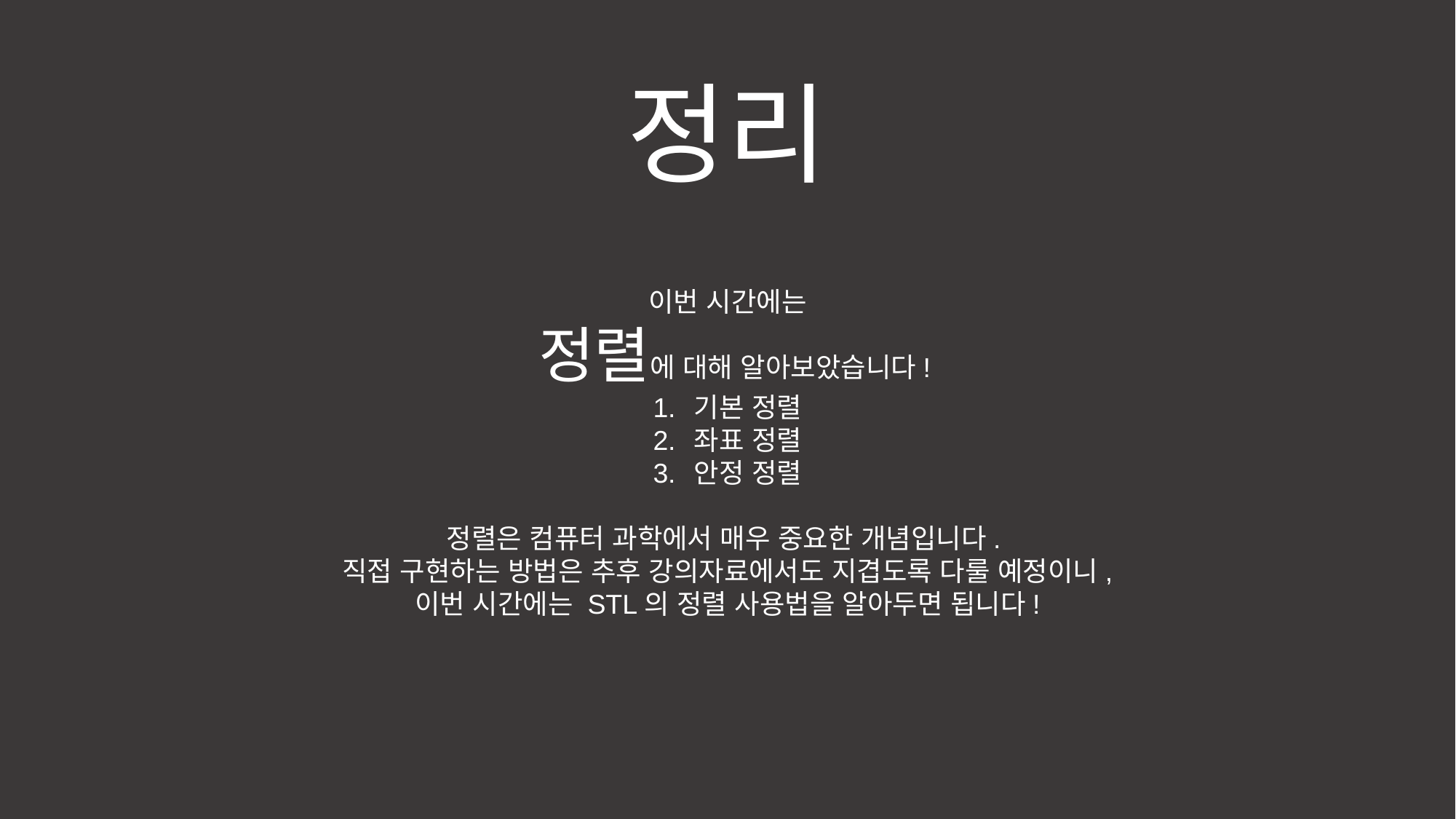

정리
이번 시간에는
 정렬에 대해 알아보았습니다!
기본 정렬
좌표 정렬
안정 정렬

정렬은 컴퓨터 과학에서 매우 중요한 개념입니다.
직접 구현하는 방법은 추후 강의자료에서도 지겹도록 다룰 예정이니,
이번 시간에는 STL의 정렬 사용법을 알아두면 됩니다!